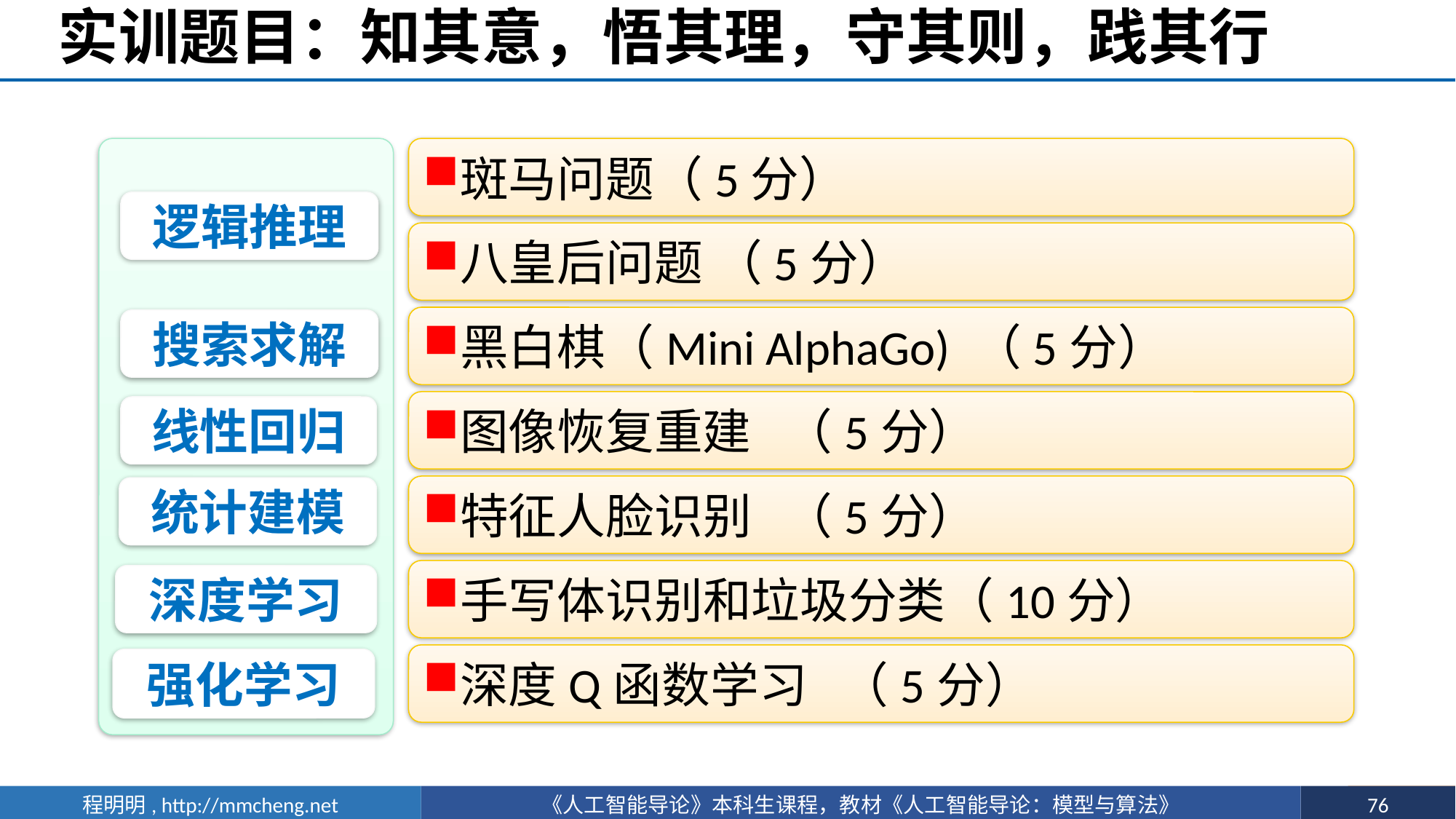

# 实训题目：知其意，悟其理，守其则，践其行
斑马问题（5分）

逻辑推理
八皇后问题 （5分）
黑白棋（Mini AlphaGo) （5分）
搜索求解
图像恢复重建   （5分）
线性回归
特征人脸识别   （5分）
统计建模
手写体识别和垃圾分类（10分）
深度学习
深度Q函数学习   （5分）
强化学习